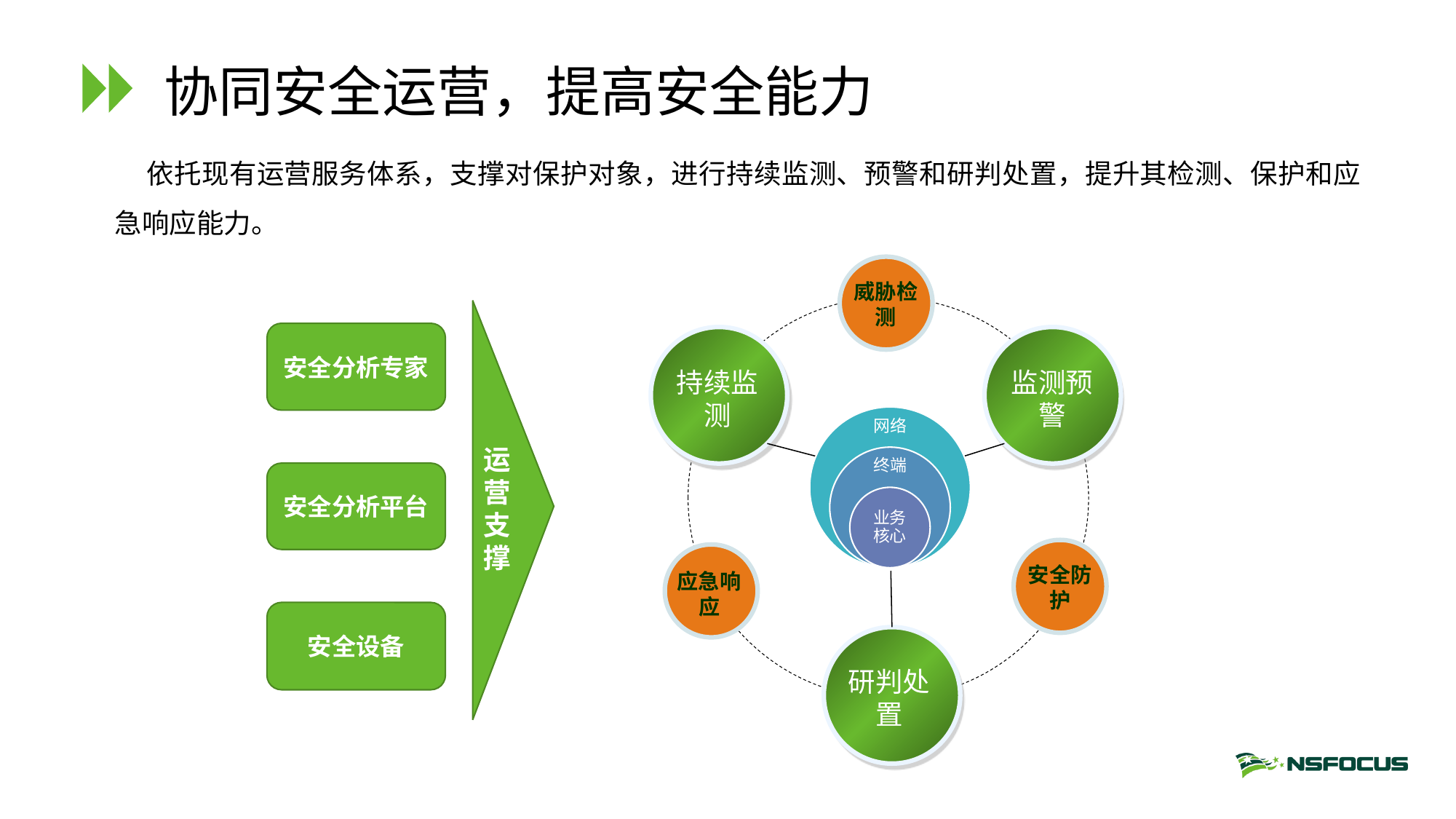

# 协同安全运营，提高安全能力
依托现有运营服务体系，支撑对保护对象，进行持续监测、预警和研判处置，提升其检测、保护和应急响应能力。

威胁检测

监测预警
持续监测
网络
终端
业务核心

安全防护
应急响应

研判处置
安全分析专家
安全分析平台
运营支撑
安全设备